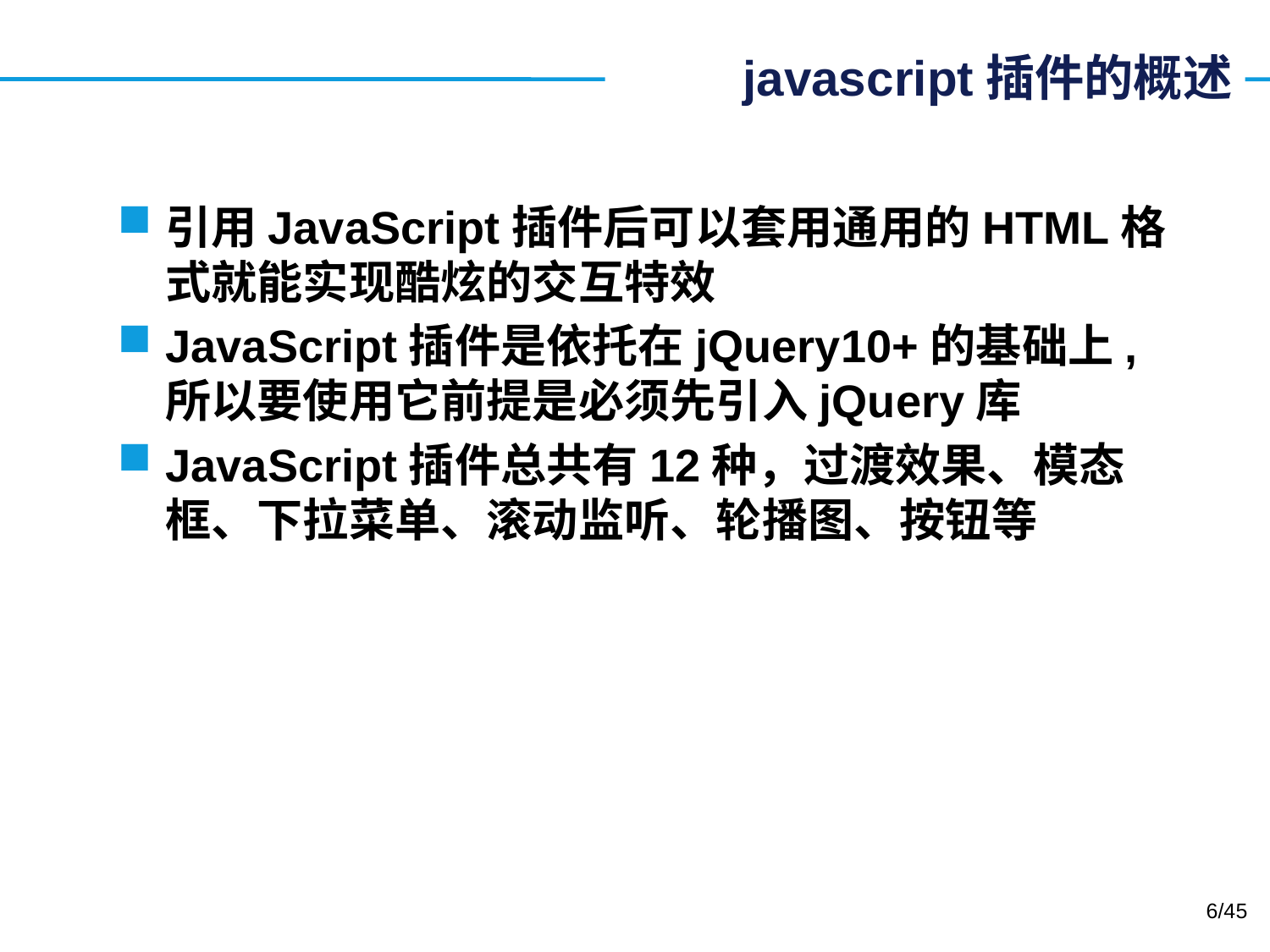

# javascript插件的概述
引用JavaScript插件后可以套用通用的HTML格式就能实现酷炫的交互特效
JavaScript插件是依托在jQuery10+的基础上,所以要使用它前提是必须先引入jQuery库
JavaScript插件总共有12种，过渡效果、模态框、下拉菜单、滚动监听、轮播图、按钮等

6/45